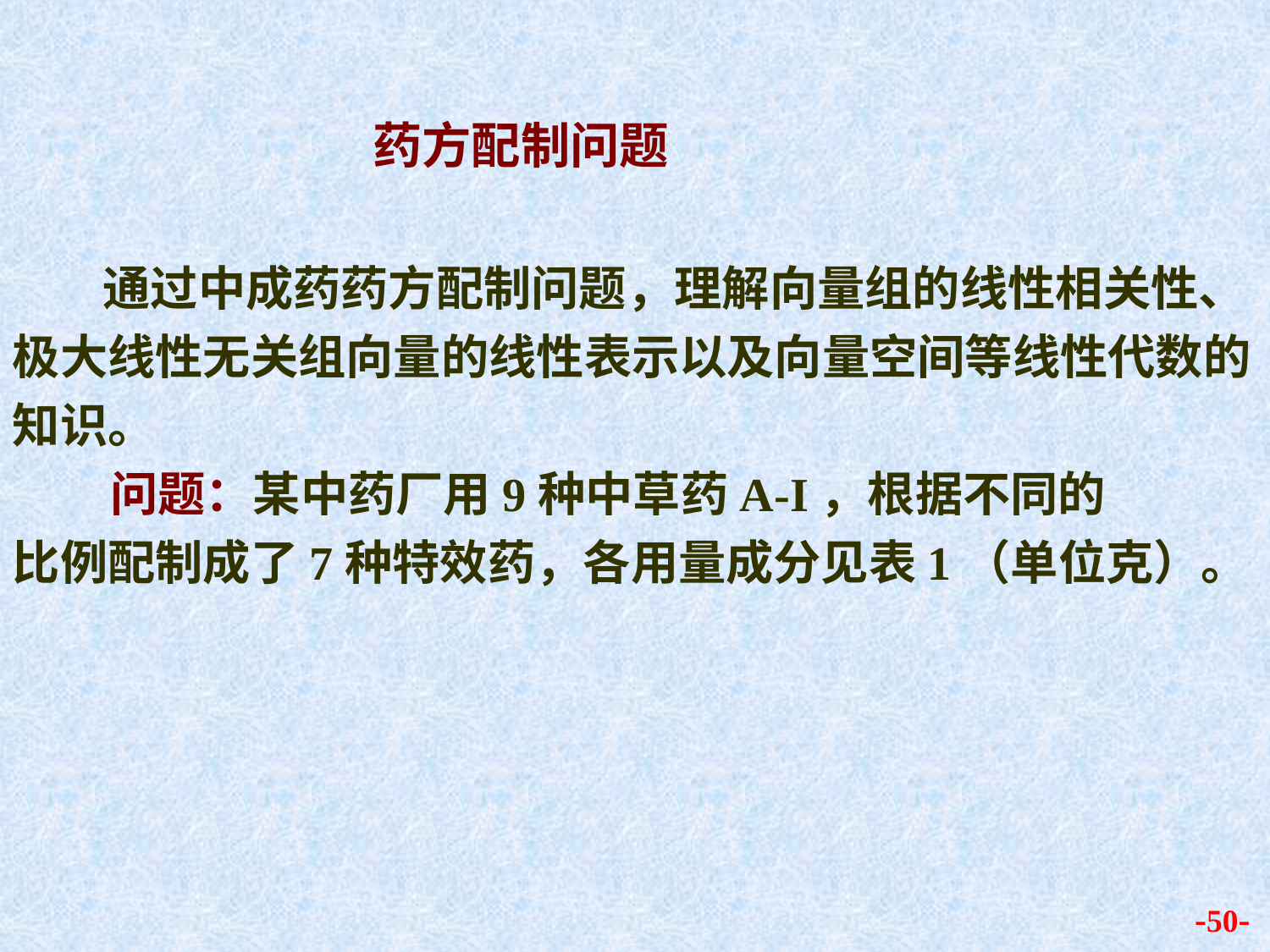

药方配制问题

       通过中成药药方配制问题，理解向量组的线性相关性、极大线性无关组向量的线性表示以及向量空间等线性代数的知识。
        问题：某中药厂用9种中草药A-I，根据不同的
比例配制成了7种特效药，各用量成分见表1（单位克）。

-50-